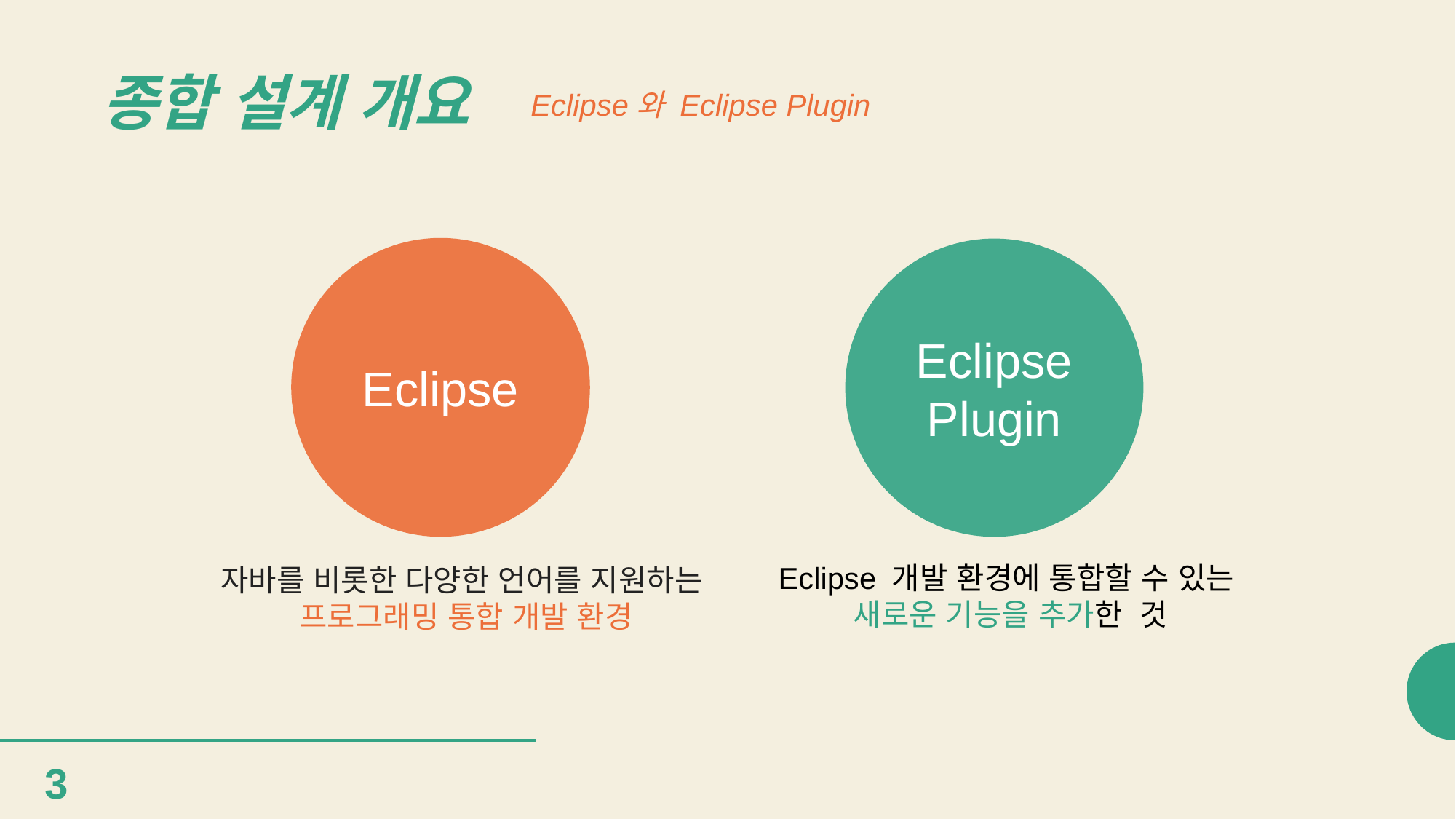

종합 설계 개요
Eclipse와 Eclipse Plugin
Eclipse
Eclipse
Plugin
Eclipse 개발 환경에 통합할 수 있는
새로운 기능을 추가한  것
자바를 비롯한 다양한 언어를 지원하는
프로그래밍 통합 개발 환경
3